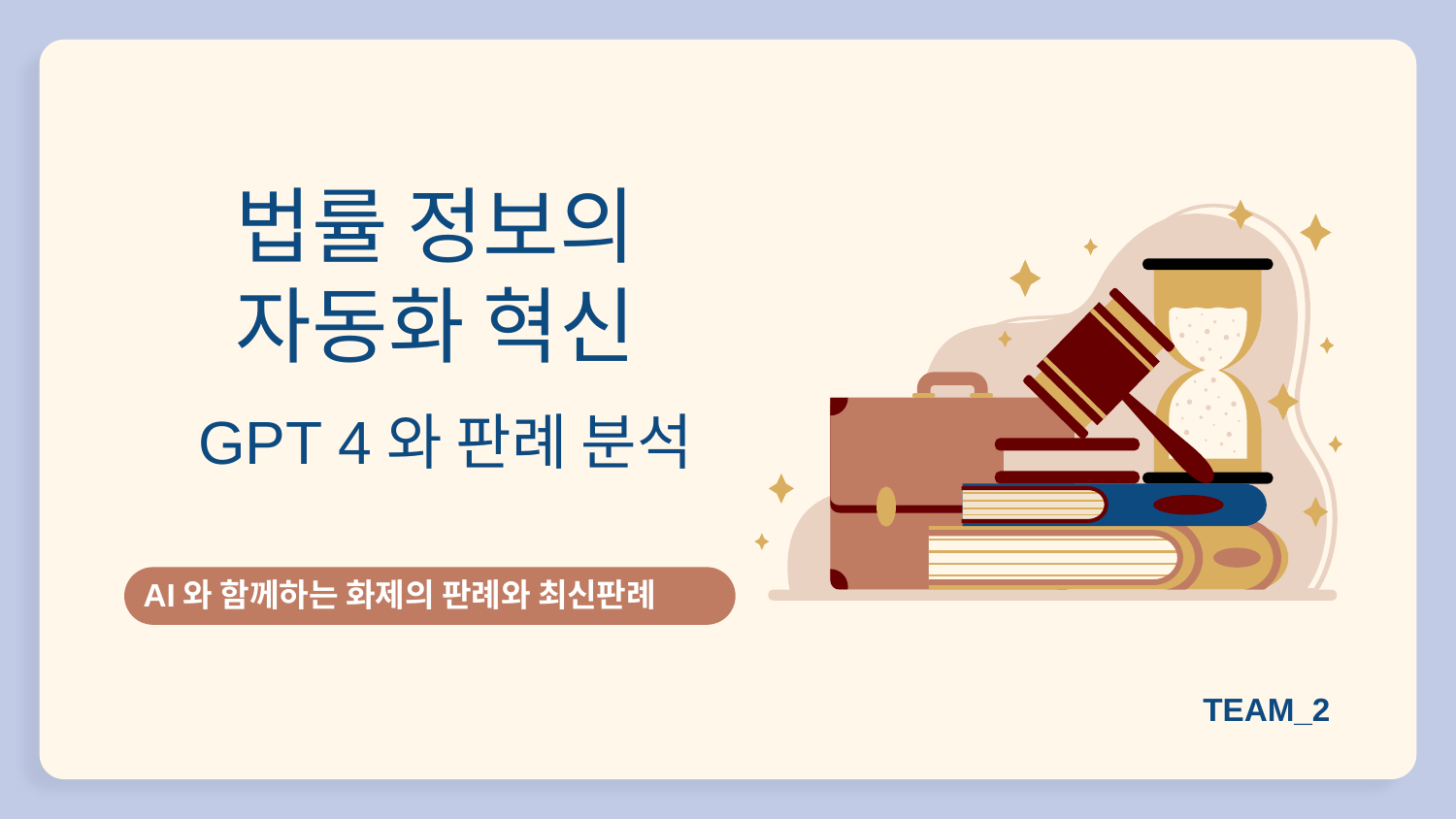

# 법률 정보의 자동화 혁신

 GPT 4와 판례 분석

AI와 함께하는 화제의 판례와 최신판례
TEAM_2